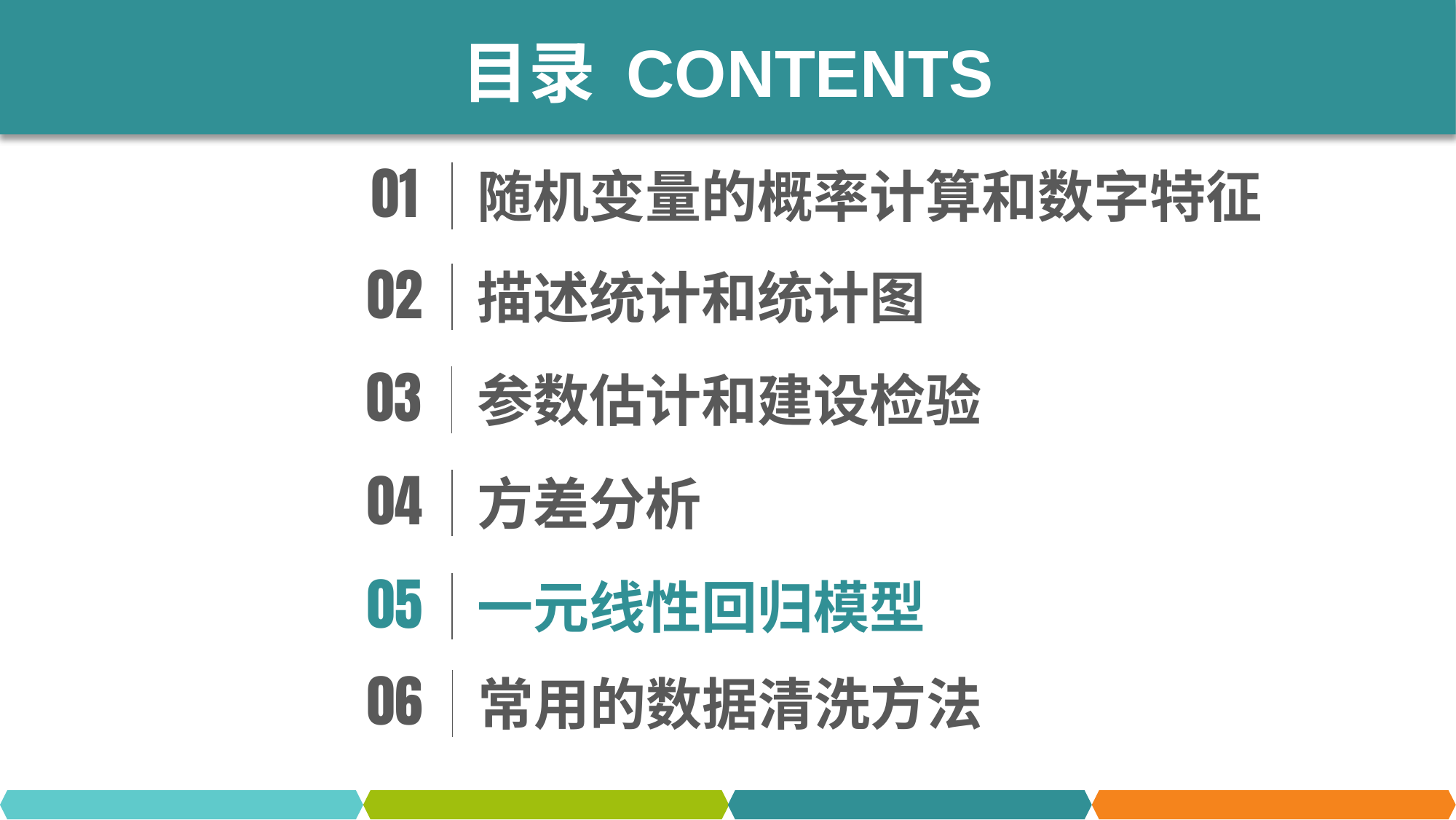

目录 CONTENTS
01
随机变量的概率计算和数字特征
02
描述统计和统计图
03
参数估计和建设检验
04
方差分析
05
一元线性回归模型
06
常用的数据清洗方法